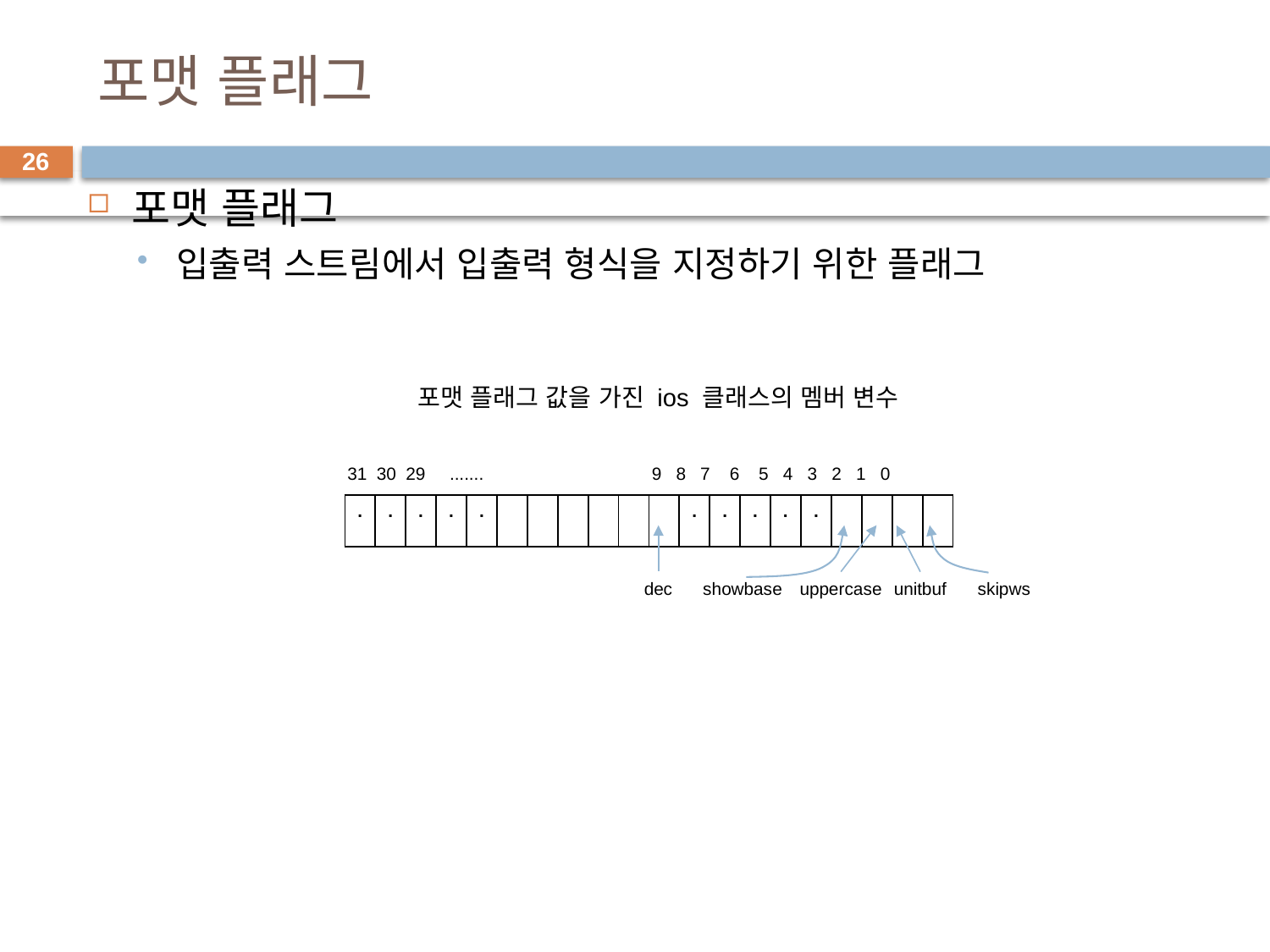

# 포맷 플래그
26
포맷 플래그
입출력 스트림에서 입출력 형식을 지정하기 위한 플래그
포맷 플래그 값을 가진 ios 클래스의 멤버 변수
31  30  29     .......
     9   8   7    6    5   4   3   2   1   0
| . | . | . | . | . |  |  |  |  |  |  | . | . | . | . | . |  |  |  |  |
| --- | --- | --- | --- | --- | --- | --- | --- | --- | --- | --- | --- | --- | --- | --- | --- | --- | --- | --- | --- |

dec
showbase
uppercase
unitbuf
skipws